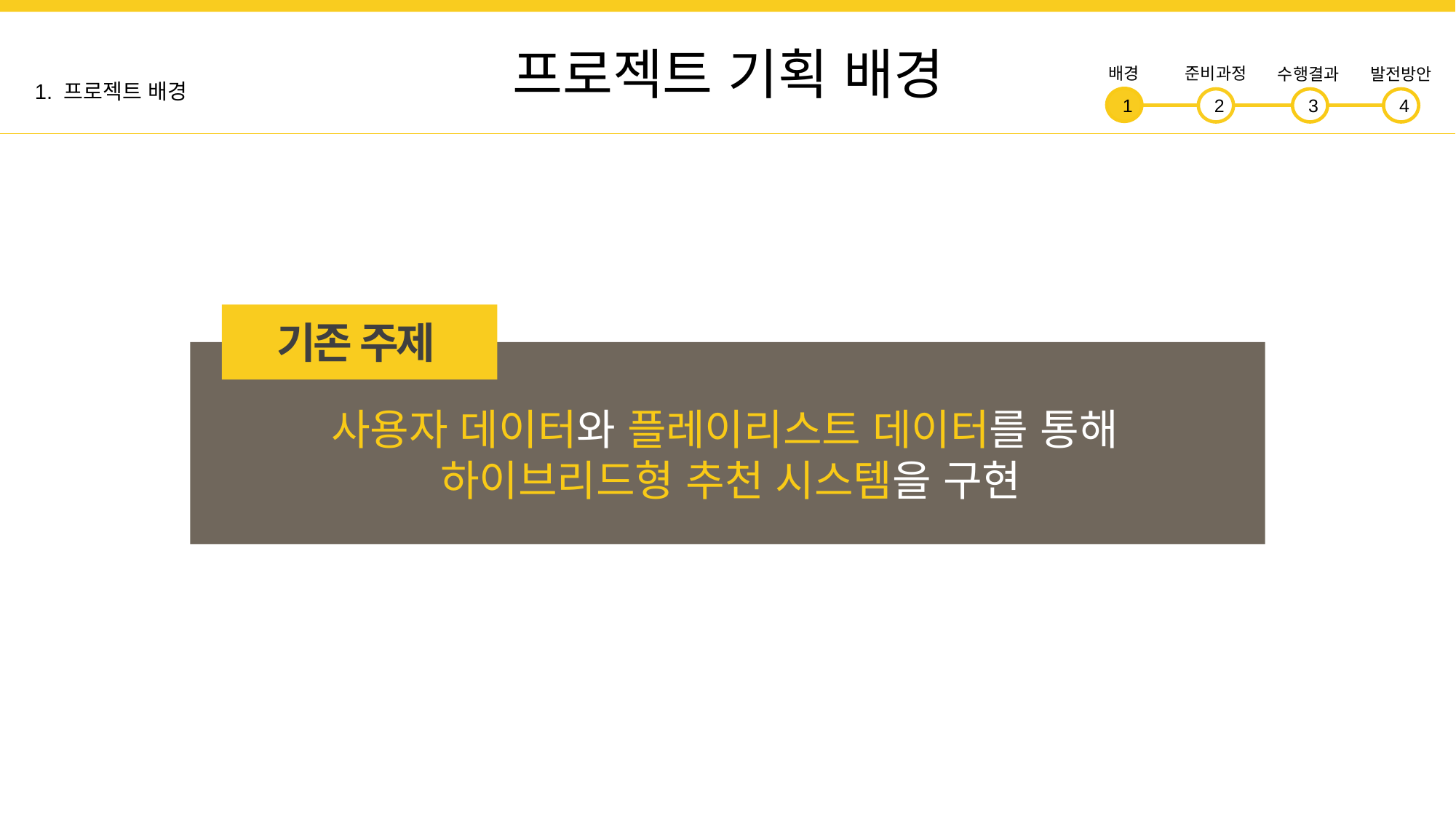

프로젝트 기획 배경
배경
준비과정
수행결과
발전방안
3
4
1
2
1. 프로젝트 배경

기존 주제

사용자 데이터와 플레이리스트 데이터를 통해
하이브리드형 추천 시스템을 구현